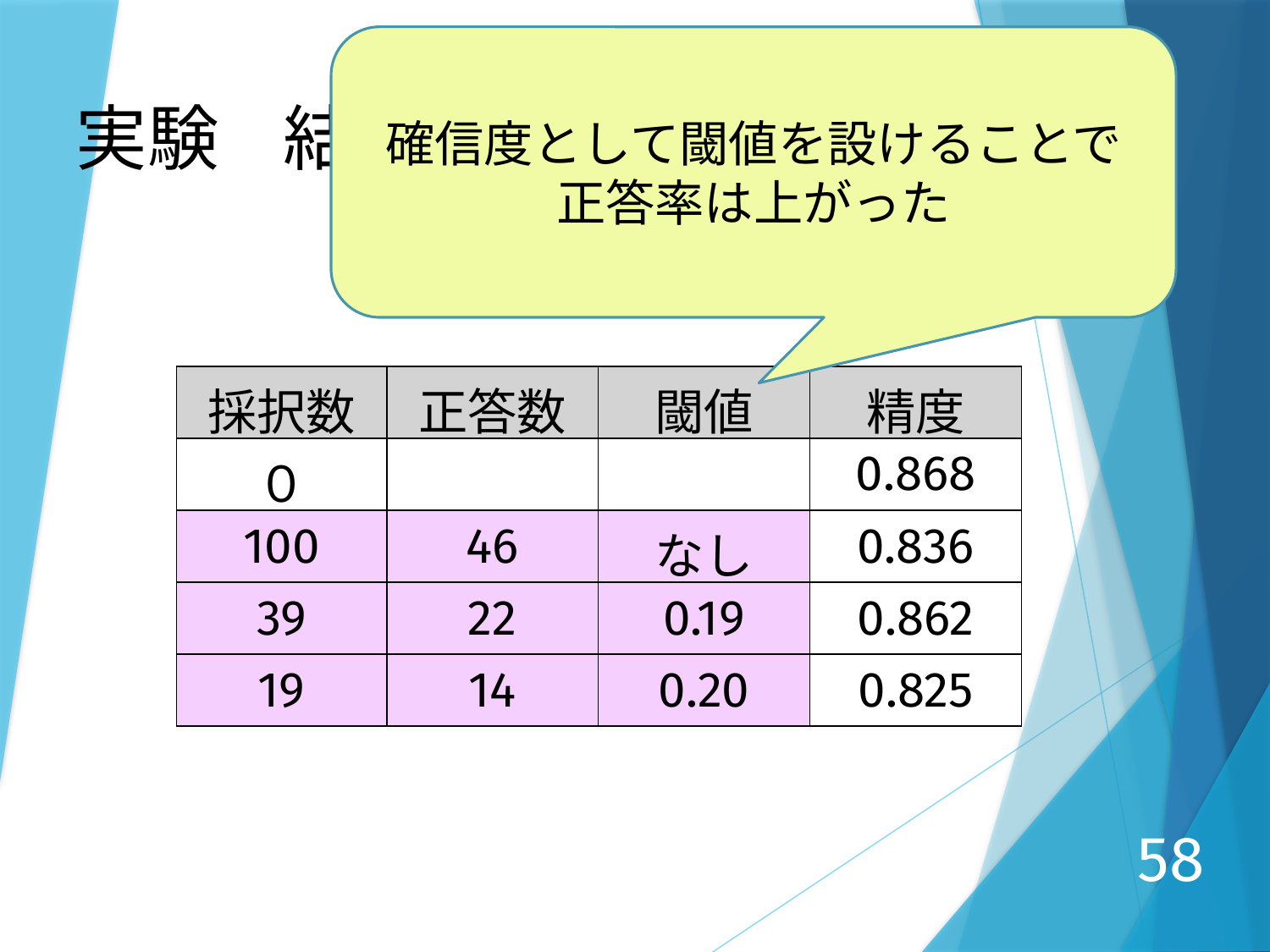

確信度として閾値を設けることで
正答率は上がった
実験    結果
| 採択数 | 正答数 | 閾値 | 精度 |
| --- | --- | --- | --- |
| ０ |  |  | 0.868 |
| 100 | 46 | なし | 0.836 |
| 39 | 22 | 0.19 | 0.862 |
| 19 | 14 | 0.20 | 0.825 |
58